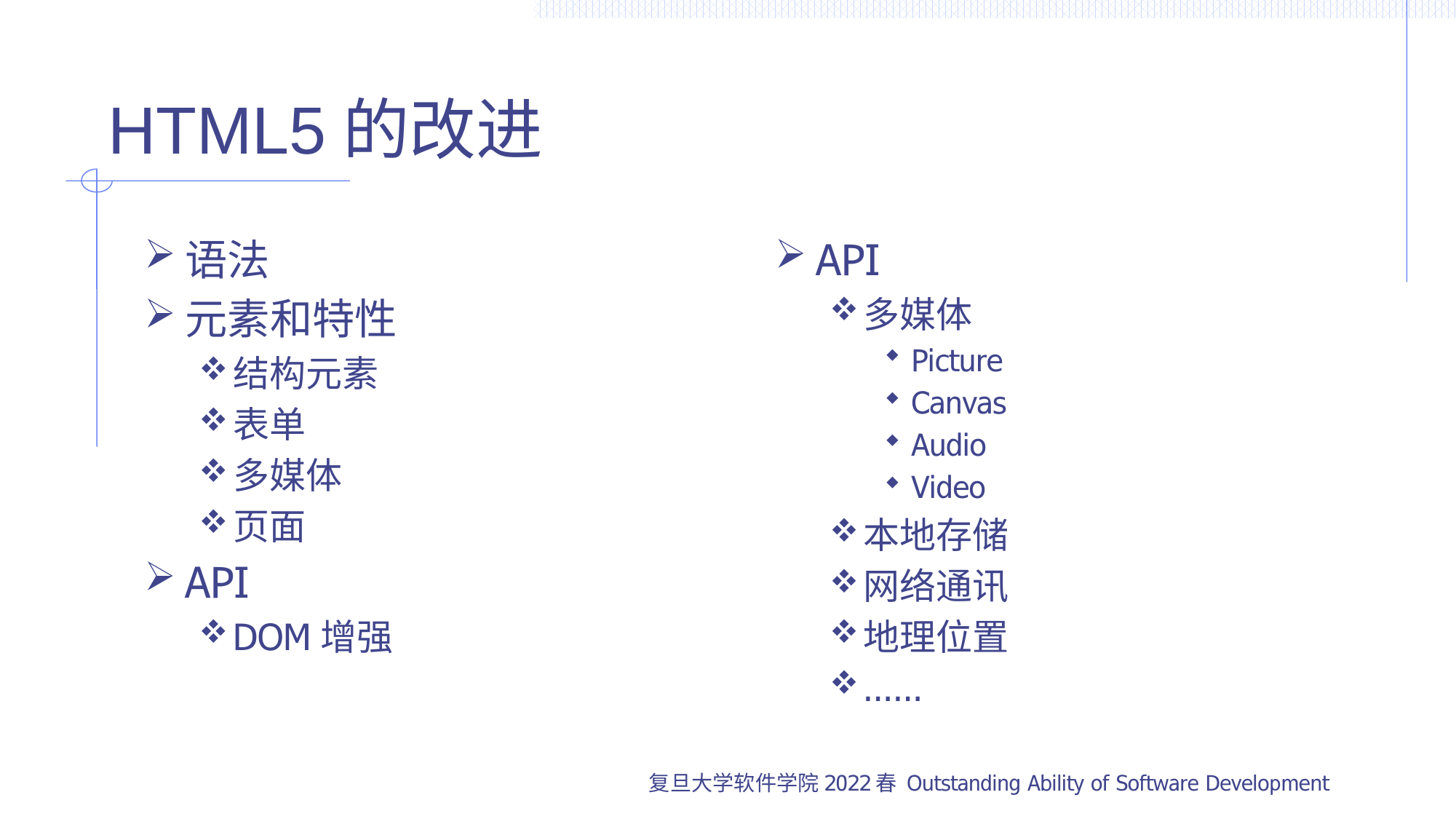

# HTML5的改进
语法
元素和特性
结构元素
表单
多媒体
页面
API
DOM增强
API
多媒体
Picture
Canvas
Audio
Video
本地存储
网络通讯
地理位置
……